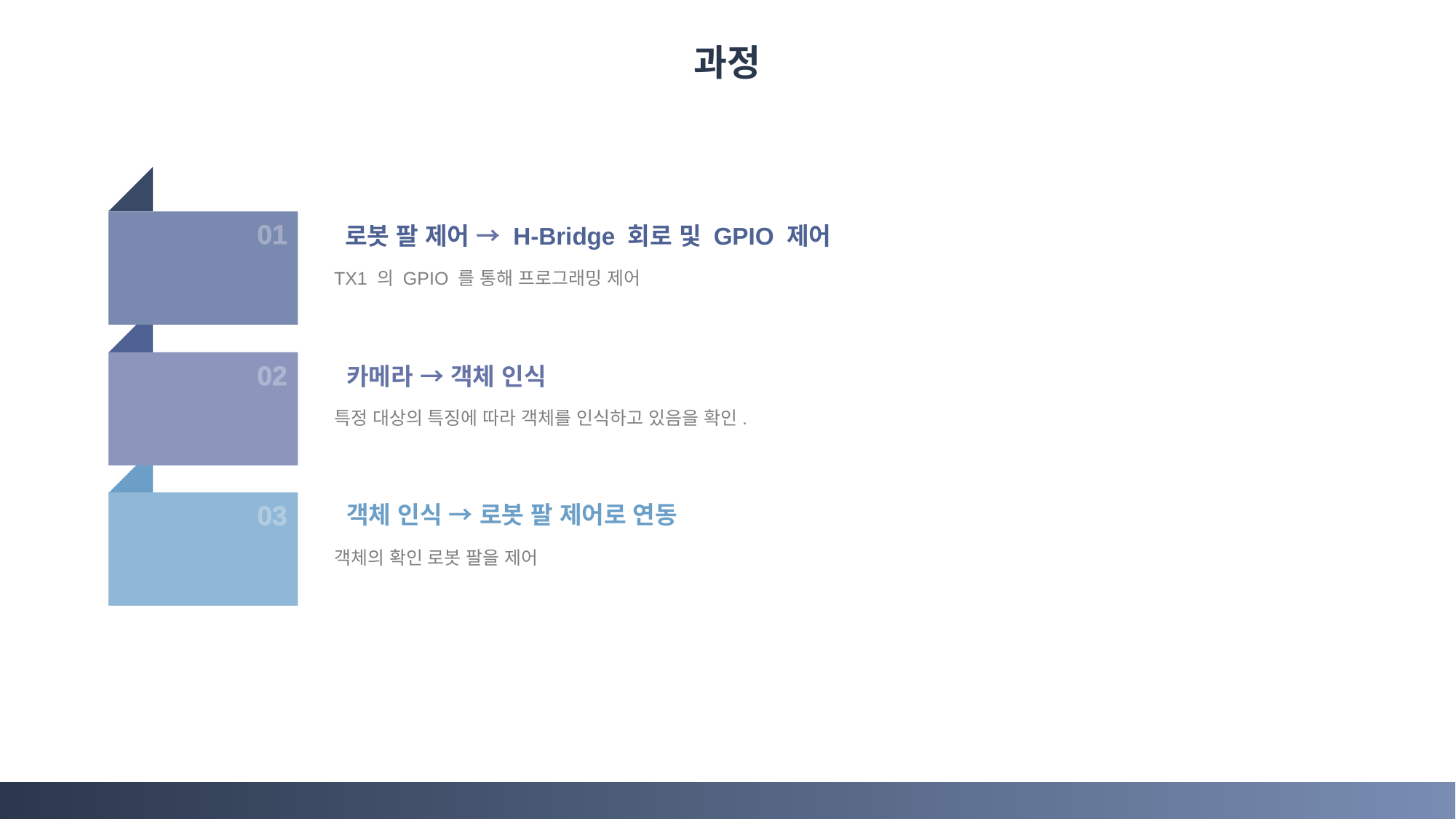

과정

01
 로봇 팔 제어 → H-Bridge 회로 및 GPIO 제어
TX1 의 GPIO 를 통해 프로그래밍 제어
02
 카메라 → 객체 인식
특정 대상의 특징에 따라 객체를 인식하고 있음을 확인.
03
 객체 인식 → 로봇 팔 제어로 연동
객체의 확인 로봇 팔을 제어